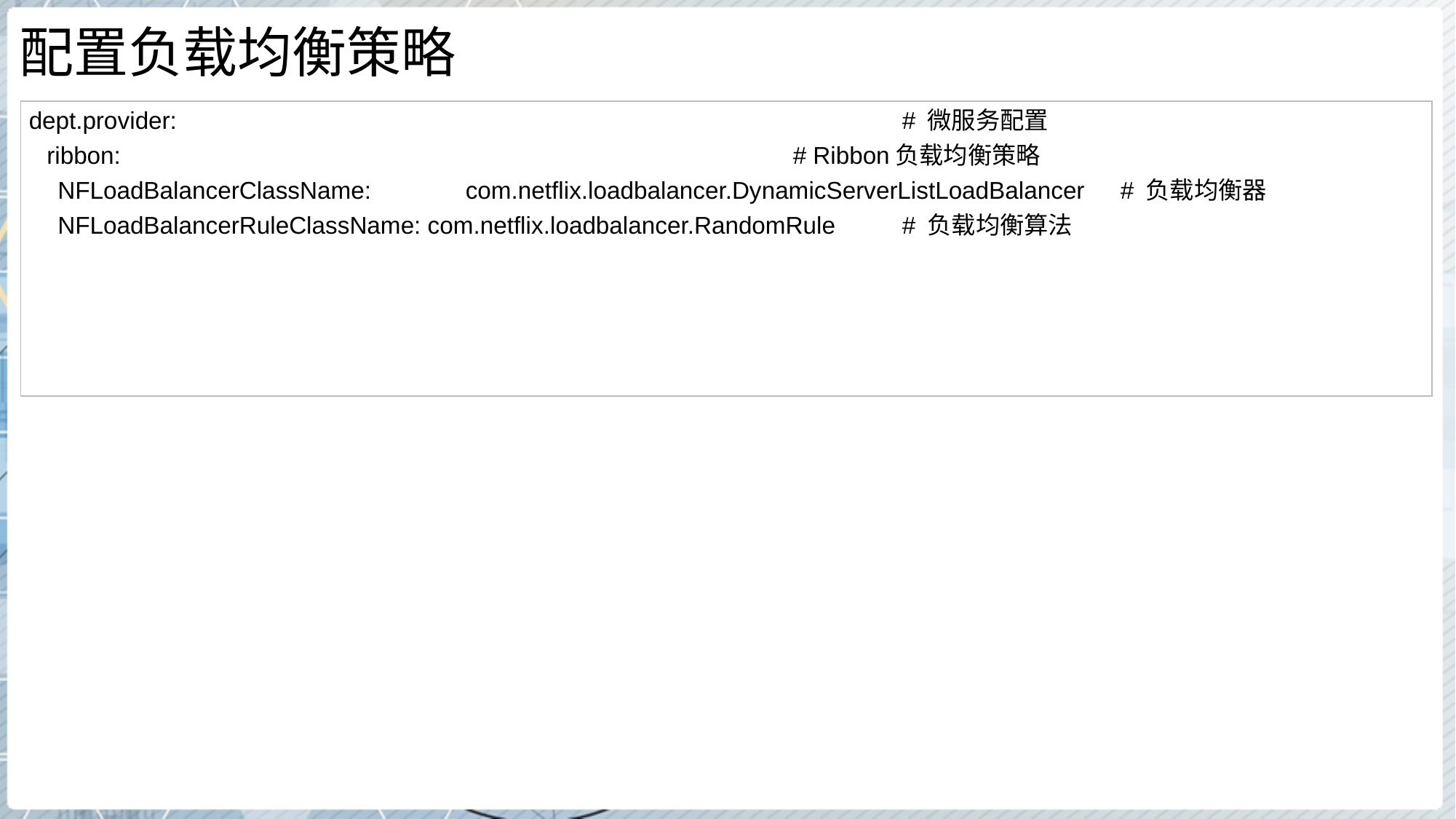

# 配置负载均衡策略
| dept.provider: # 微服务配置 ribbon: # Ribbon负载均衡策略 NFLoadBalancerClassName: com.netflix.loadbalancer.DynamicServerListLoadBalancer # 负载均衡器 NFLoadBalancerRuleClassName: com.netflix.loadbalancer.RandomRule # 负载均衡算法 |
| --- |